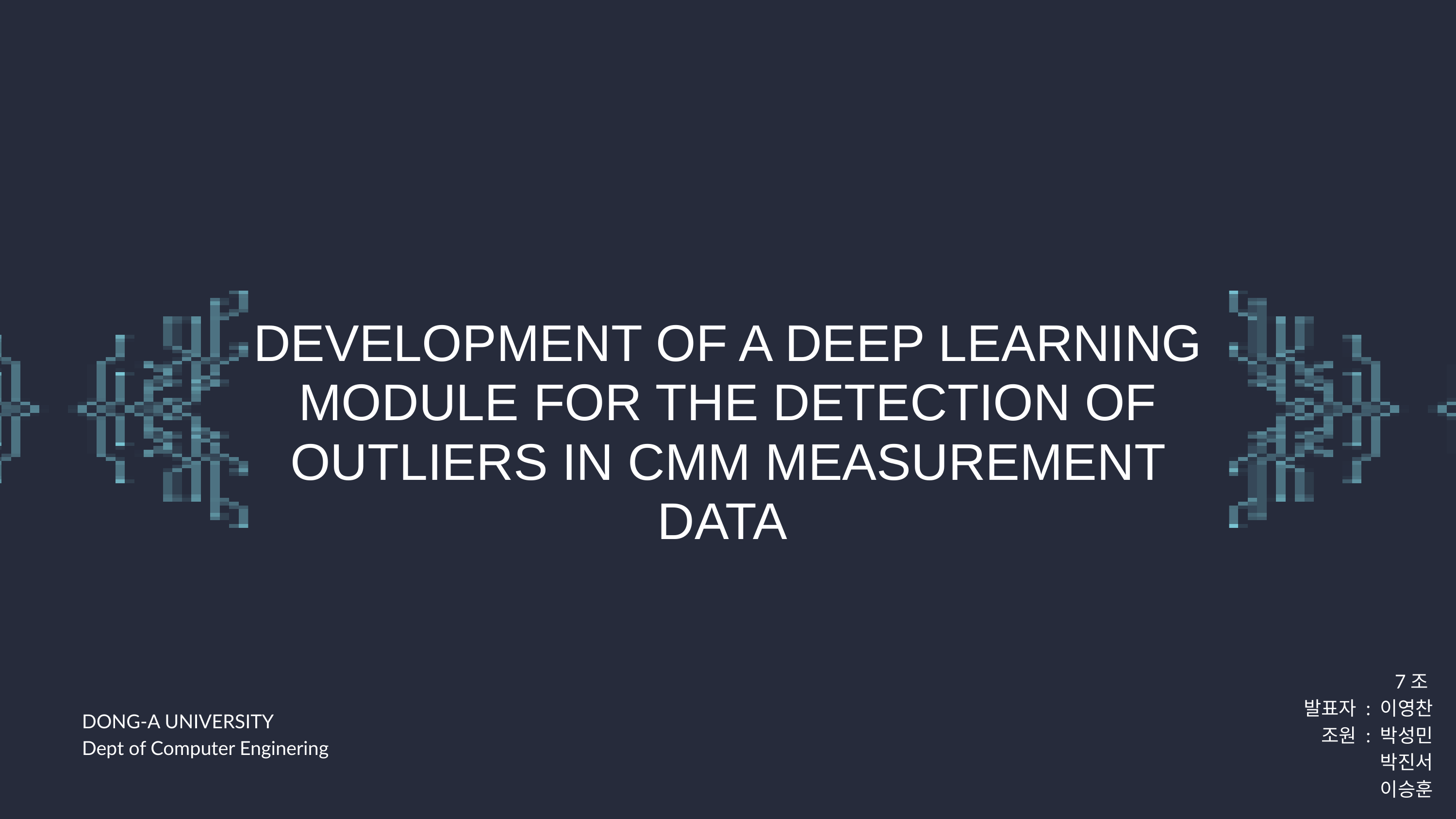

DEVELOPMENT OF A DEEP LEARNING MODULE FOR THE DETECTION OF OUTLIERS IN CMM MEASUREMENT DATA
7조
발표자 : 이영찬
조원 : 박성민
박진서
이승훈
DONG-A UNIVERSITY
Dept of Computer Enginering